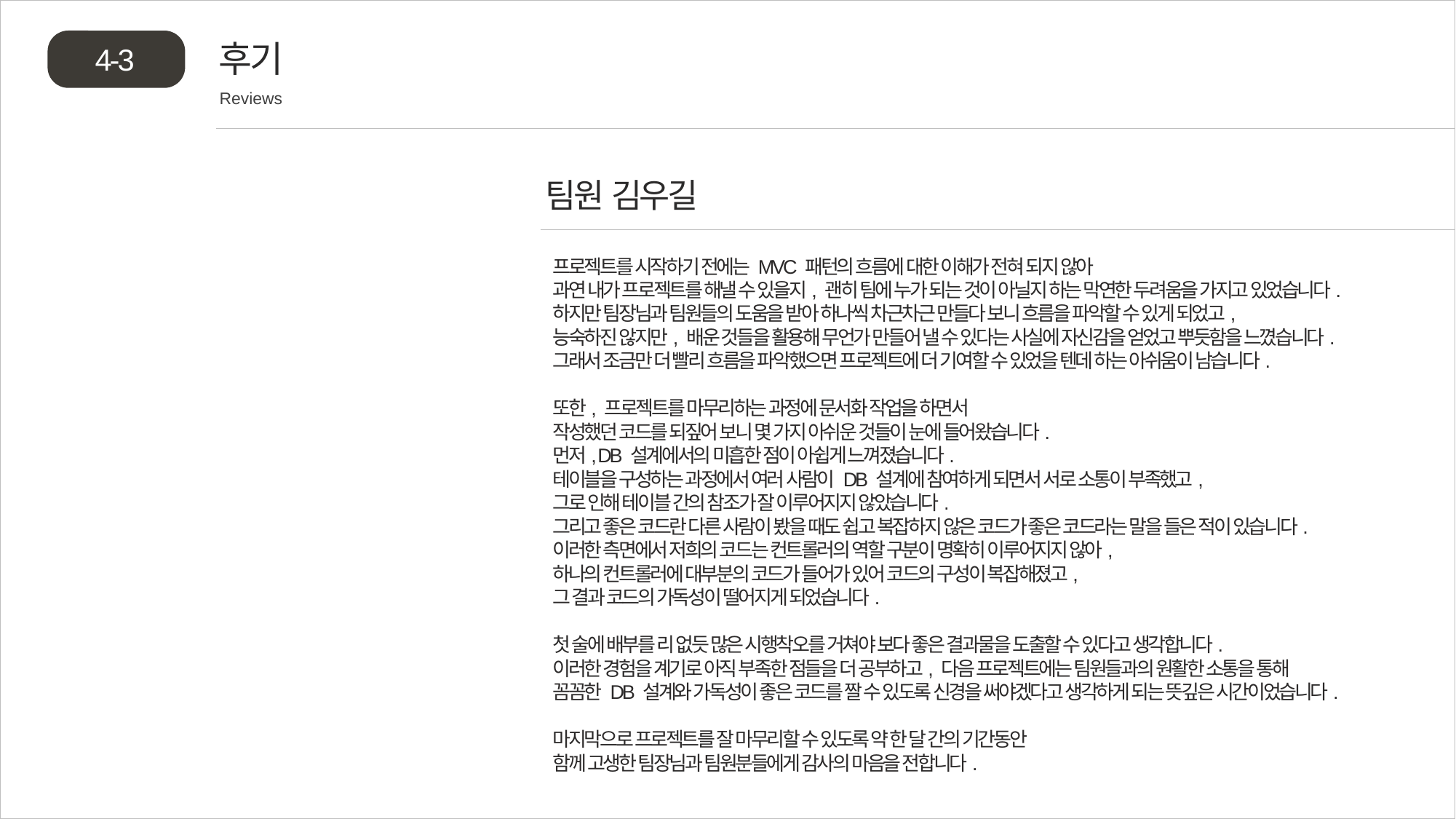

후기
4-3
Reviews
팀원 김우길
프로젝트를 시작하기 전에는 MVC 패턴의 흐름에 대한 이해가 전혀 되지 않아
과연 내가 프로젝트를 해낼 수 있을지, 괜히 팀에 누가 되는 것이 아닐지 하는 막연한 두려움을 가지고 있었습니다.
하지만 팀장님과 팀원들의 도움을 받아 하나씩 차근차근 만들다 보니 흐름을 파악할 수 있게 되었고,
능숙하진 않지만, 배운 것들을 활용해 무언가 만들어 낼 수 있다는 사실에 자신감을 얻었고 뿌듯함을 느꼈습니다.
그래서 조금만 더 빨리 흐름을 파악했으면 프로젝트에 더 기여할 수 있었을 텐데 하는 아쉬움이 남습니다.

또한, 프로젝트를 마무리하는 과정에 문서화 작업을 하면서
작성했던 코드를 되짚어 보니 몇 가지 아쉬운 것들이 눈에 들어왔습니다.
먼저, DB 설계에서의 미흡한 점이 아쉽게 느껴졌습니다.
테이블을 구성하는 과정에서 여러 사람이 DB 설계에 참여하게 되면서 서로 소통이 부족했고,
그로 인해 테이블 간의 참조가 잘 이루어지지 않았습니다.
그리고 좋은 코드란 다른 사람이 봤을 때도 쉽고 복잡하지 않은 코드가 좋은 코드라는 말을 들은 적이 있습니다.
이러한 측면에서 저희의 코드는 컨트롤러의 역할 구분이 명확히 이루어지지 않아,
하나의 컨트롤러에 대부분의 코드가 들어가 있어 코드의 구성이 복잡해졌고,
그 결과 코드의 가독성이 떨어지게 되었습니다.

첫 술에 배부를 리 없듯 많은 시행착오를 거쳐야 보다 좋은 결과물을 도출할 수 있다고 생각합니다.
이러한 경험을 계기로 아직 부족한 점들을 더 공부하고, 다음 프로젝트에는 팀원들과의 원활한 소통을 통해
꼼꼼한 DB 설계와 가독성이 좋은 코드를 짤 수 있도록 신경을 써야겠다고 생각하게 되는 뜻깊은 시간이었습니다.

마지막으로 프로젝트를 잘 마무리할 수 있도록 약 한 달 간의 기간동안
함께 고생한 팀장님과 팀원분들에게 감사의 마음을 전합니다.